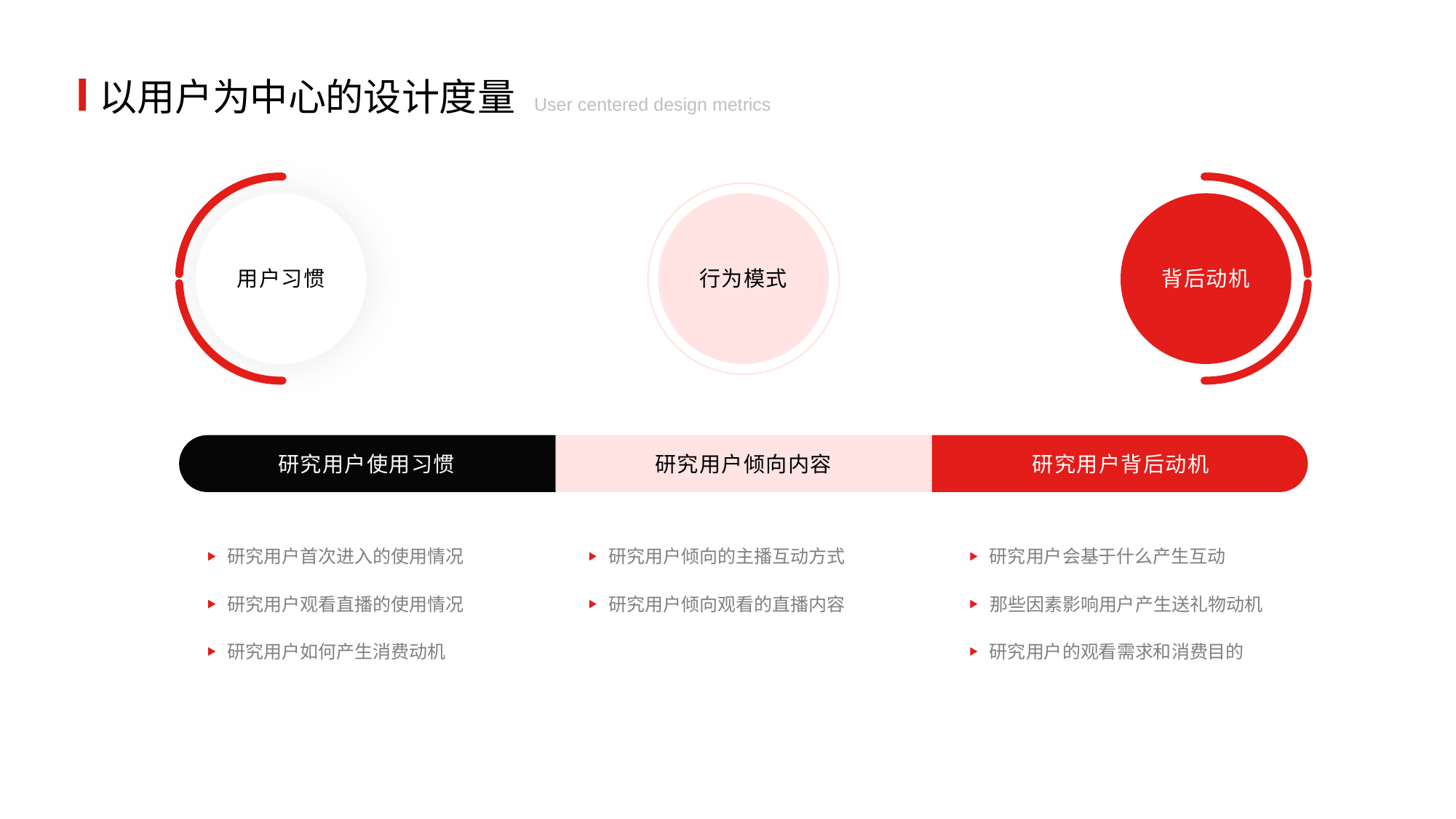

以用户为中心的设计度量

User centered design metrics

用户习惯
行为模式
背后动机

研究用户使用习惯
研究用户倾向内容
研究用户背后动机
研究用户首次进入的使用情况
研究用户倾向的主播互动方式
研究用户会基于什么产生互动

研究用户观看直播的使用情况
研究用户倾向观看的直播内容
那些因素影响用户产生送礼物动机

研究用户如何产生消费动机
研究用户的观看需求和消费目的